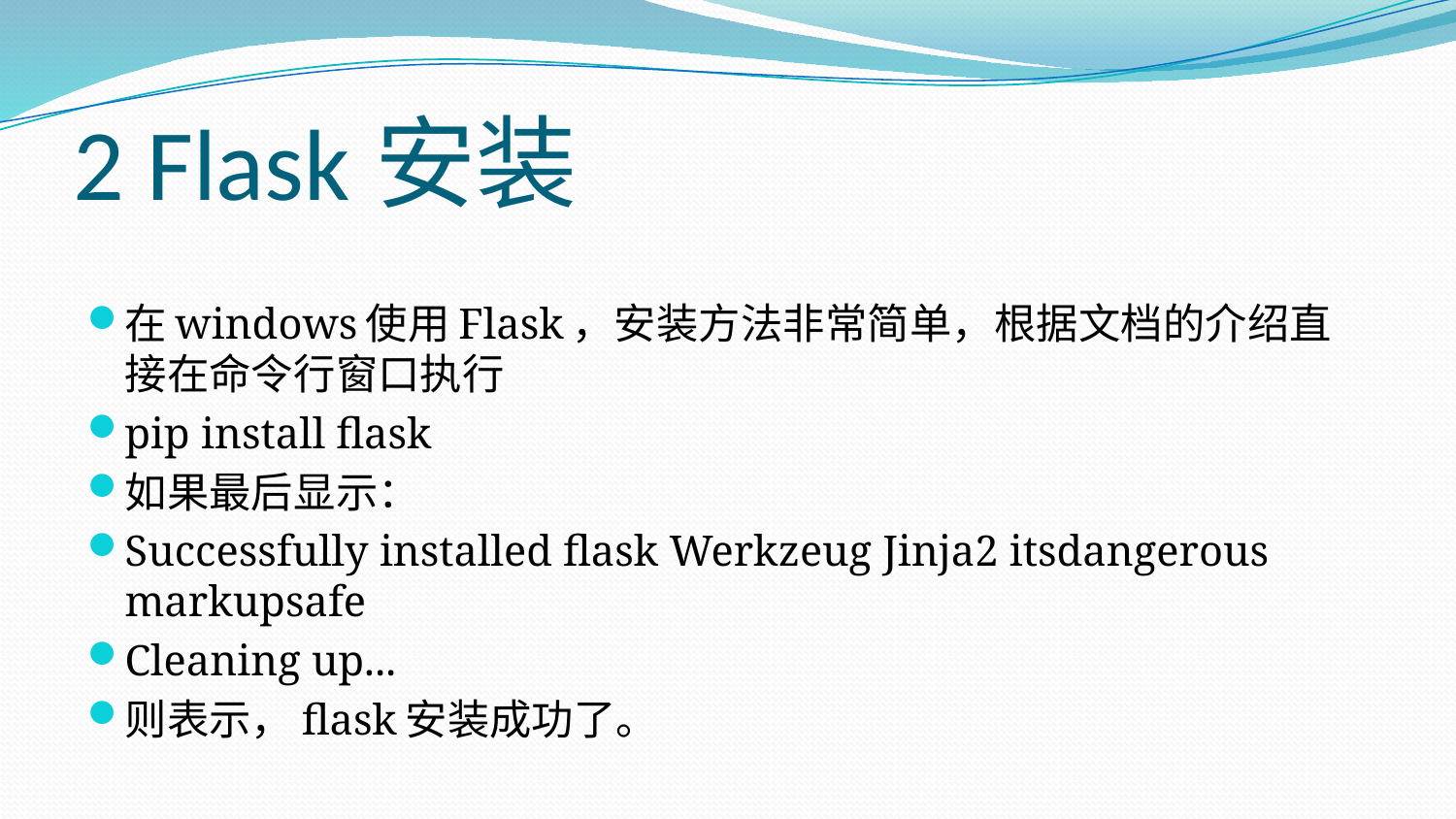

# 2 Flask安装

在windows使用Flask，安装方法非常简单，根据文档的介绍直接在命令行窗口执行
pip install flask
如果最后显示：
Successfully installed flask Werkzeug Jinja2 itsdangerous markupsafe
Cleaning up...
则表示，flask安装成功了。